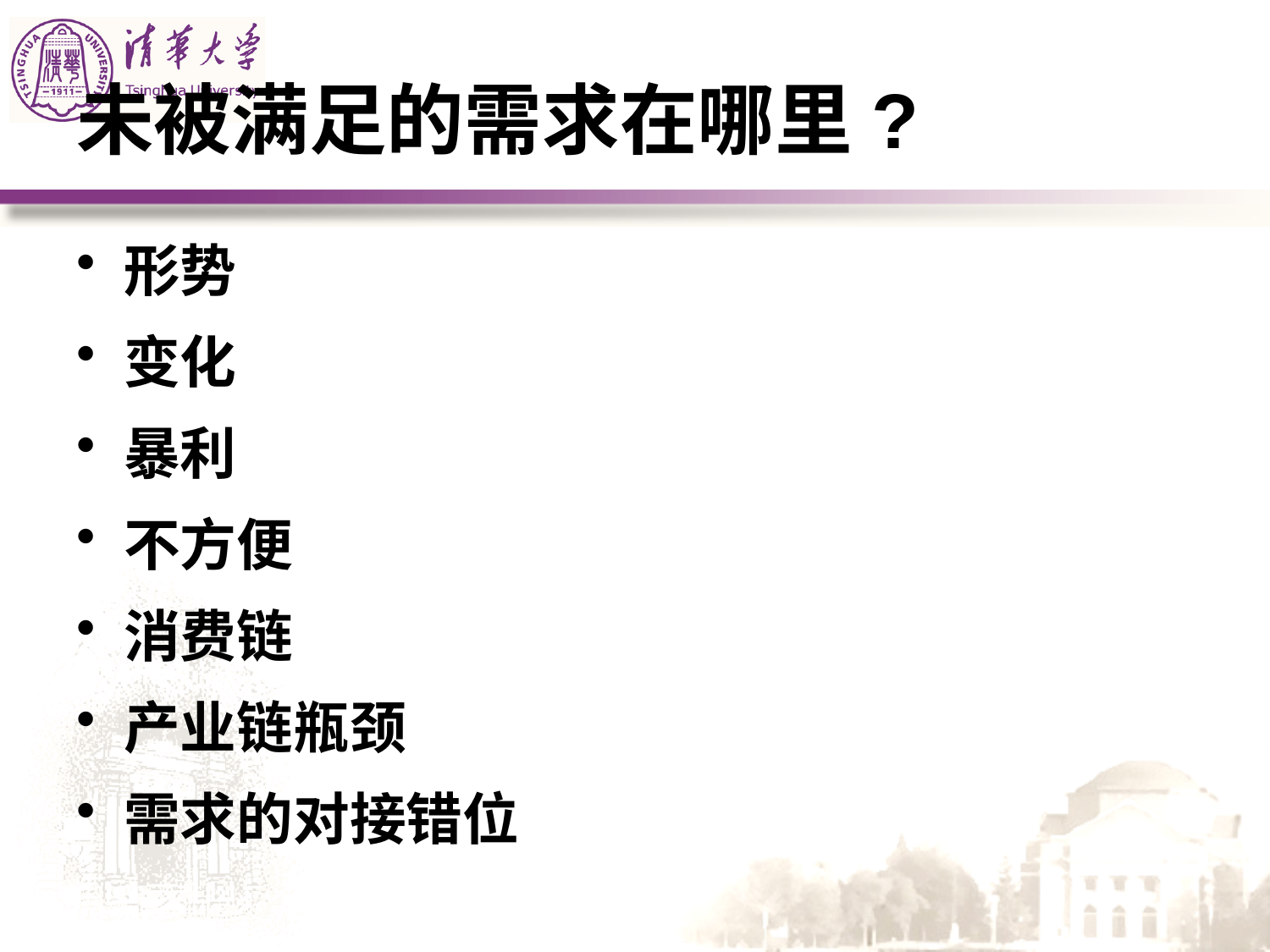

# 未被满足的需求在哪里?
形势
变化
暴利
不方便
消费链
产业链瓶颈
需求的对接错位